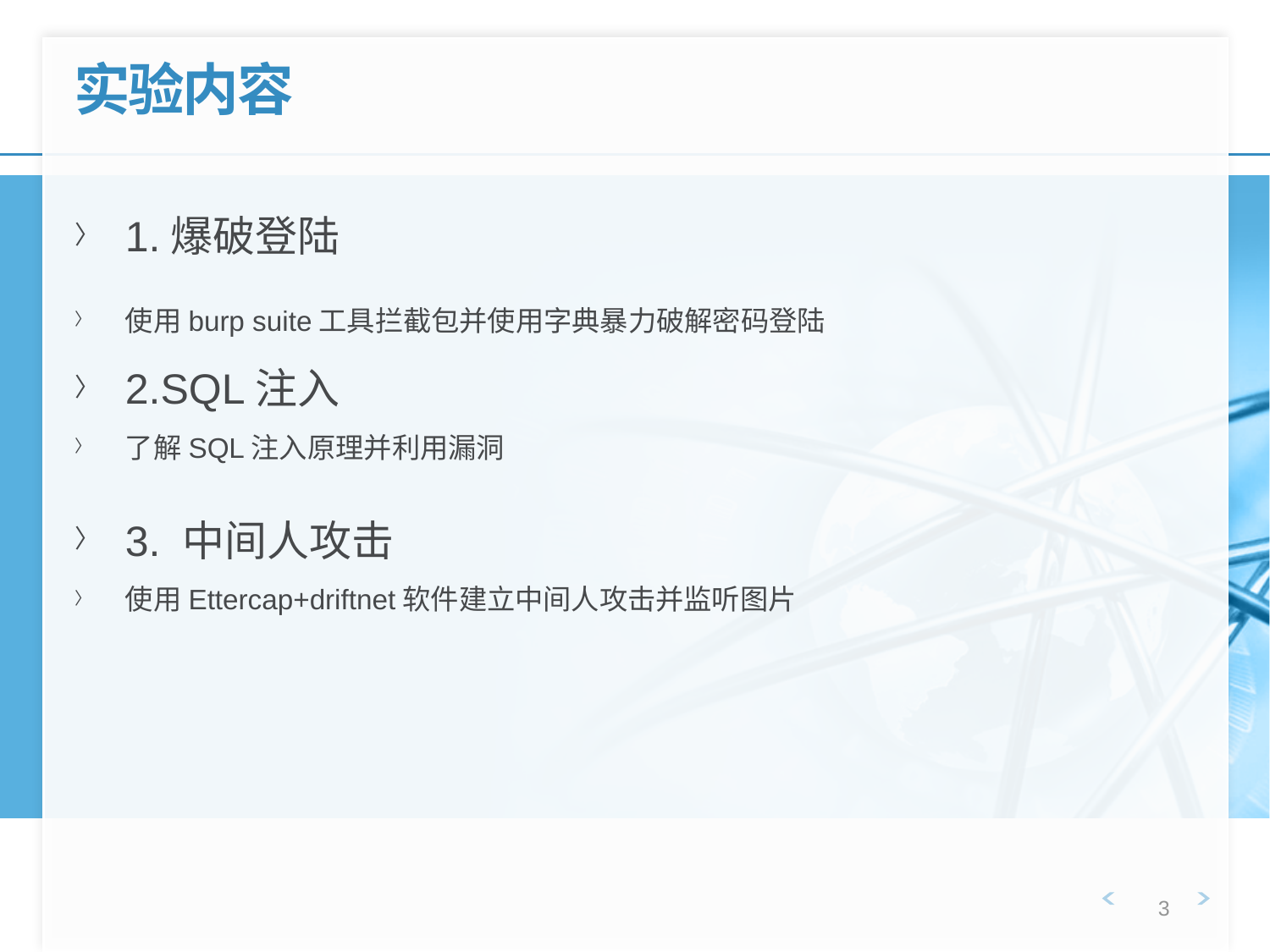

# 实验内容
1.爆破登陆

使用burp suite工具拦截包并使用字典暴力破解密码登陆
2.SQL注入
了解SQL注入原理并利用漏洞

3. 中间人攻击
使用Ettercap+driftnet软件建立中间人攻击并监听图片

3